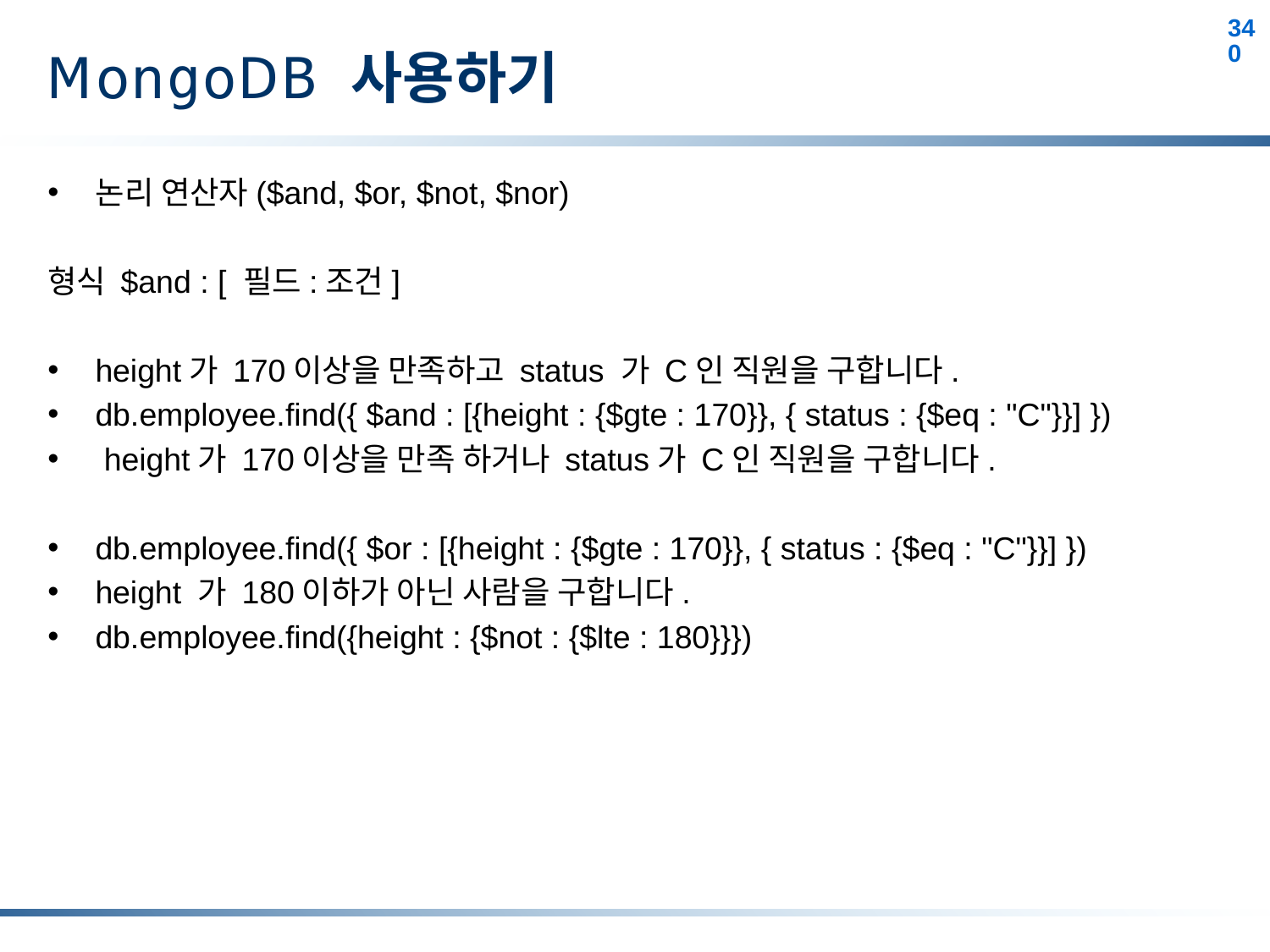

# MongoDB 사용하기
논리 연산자($and, $or, $not, $nor)

형식 $and : [ 필드:조건]

height가 170이상을 만족하고 status 가 C인 직원을 구합니다.
db.employee.find({ $and : [{height : {$gte : 170}}, { status : {$eq : "C"}}] })
 height가 170이상을 만족 하거나 status가 C인 직원을 구합니다.

db.employee.find({ $or : [{height : {$gte : 170}}, { status : {$eq : "C"}}] })
height 가 180이하가 아닌 사람을 구합니다.
db.employee.find({height : {$not : {$lte : 180}}})